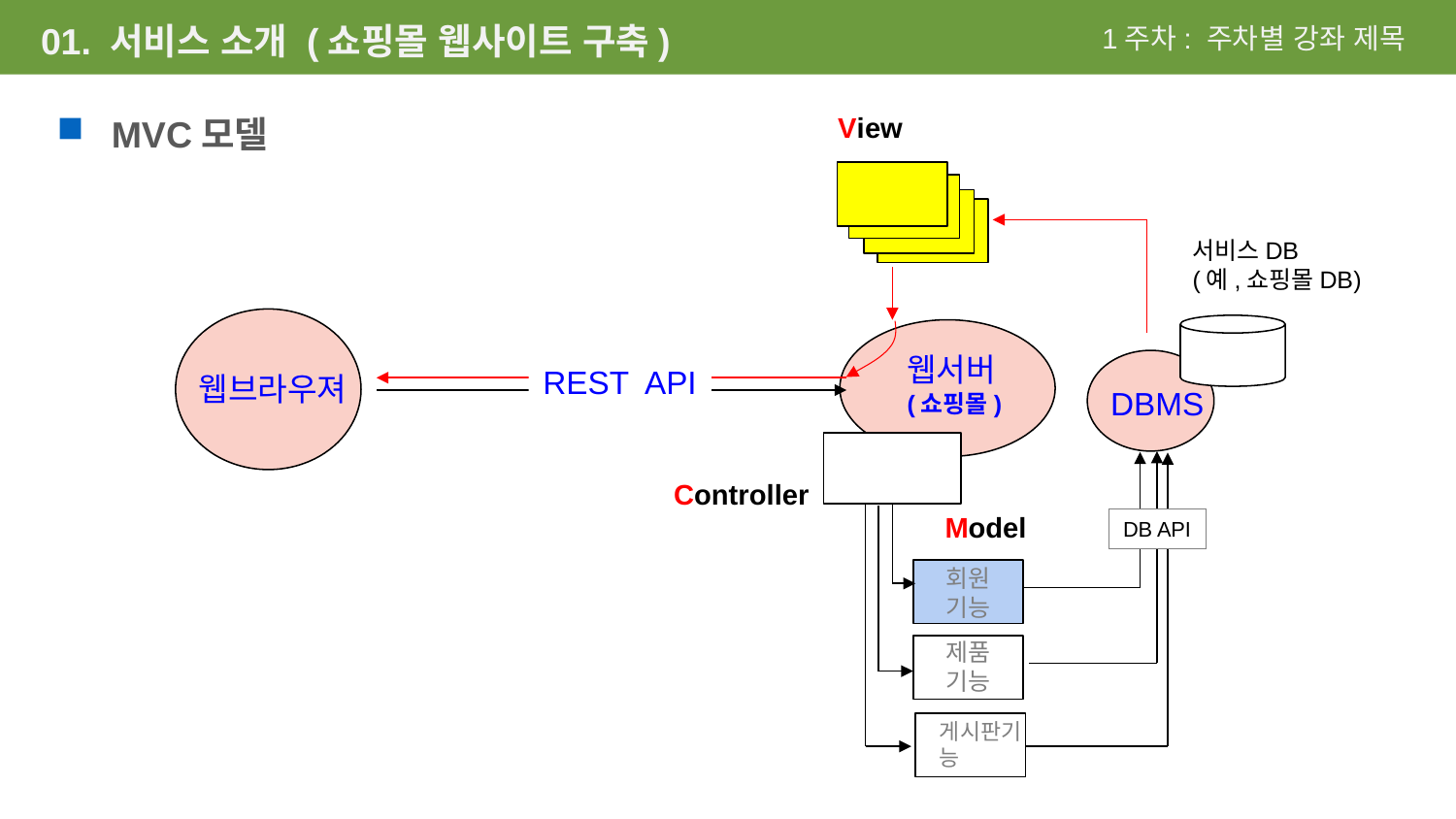

1주차: 주차별 강좌 제목
01. 서비스 소개 (쇼핑몰 웹사이트 구축)
MVC모델
View

서비스DB
(예,쇼핑몰DB)

웹서버
(쇼핑몰)

REST  API
웹브라우져
DBMS

Controller
Model
DB API
회원
기능

제품
기능

게시판기능